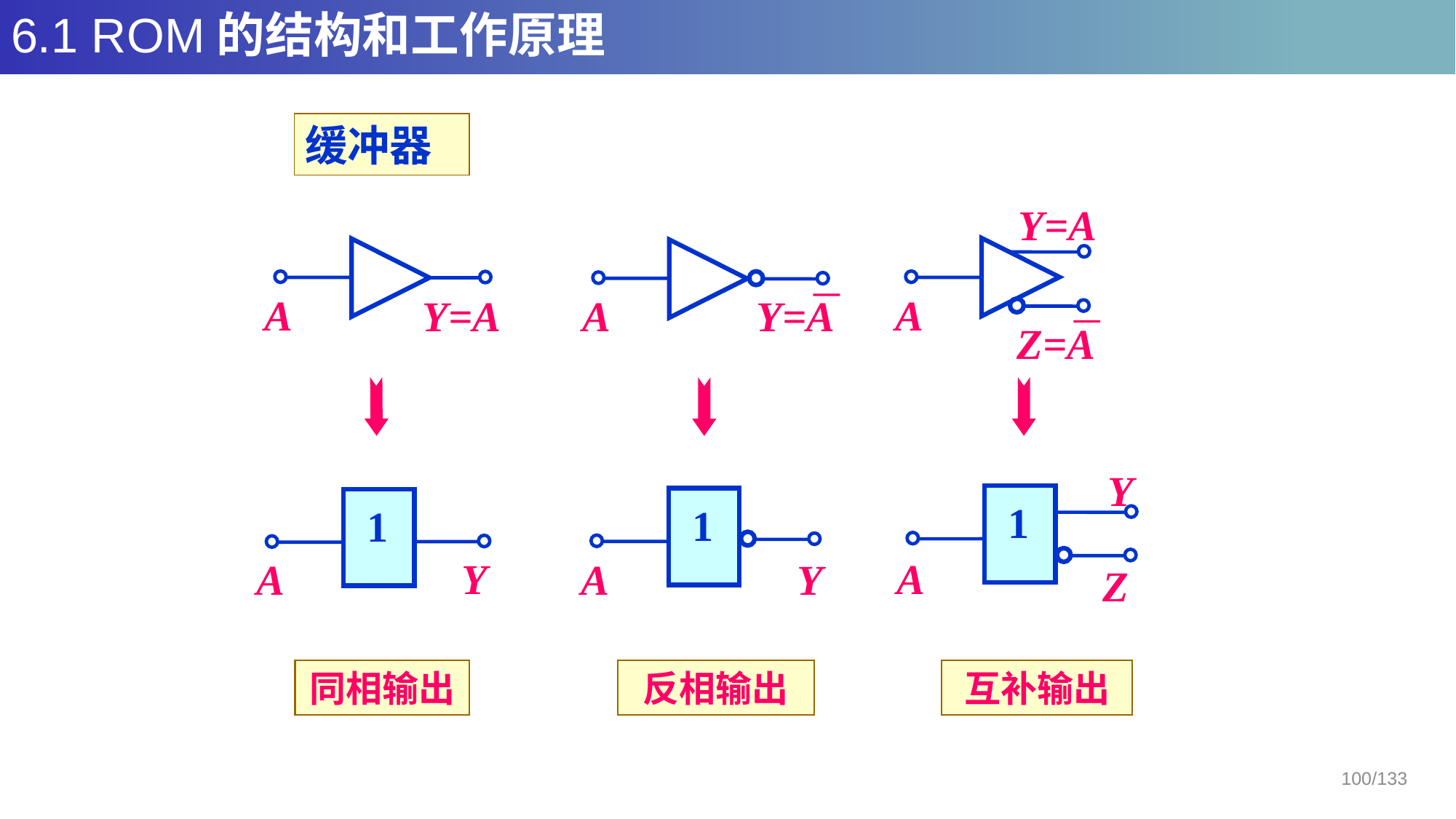

# 6.1 ROM的结构和工作原理
缓冲器
Y=A

A

Z=A

A
Y=A

A
Y=A

Y

1

A

Z

1

A
Y

1

Y
A
同相输出
反相输出
互补输出
100/133